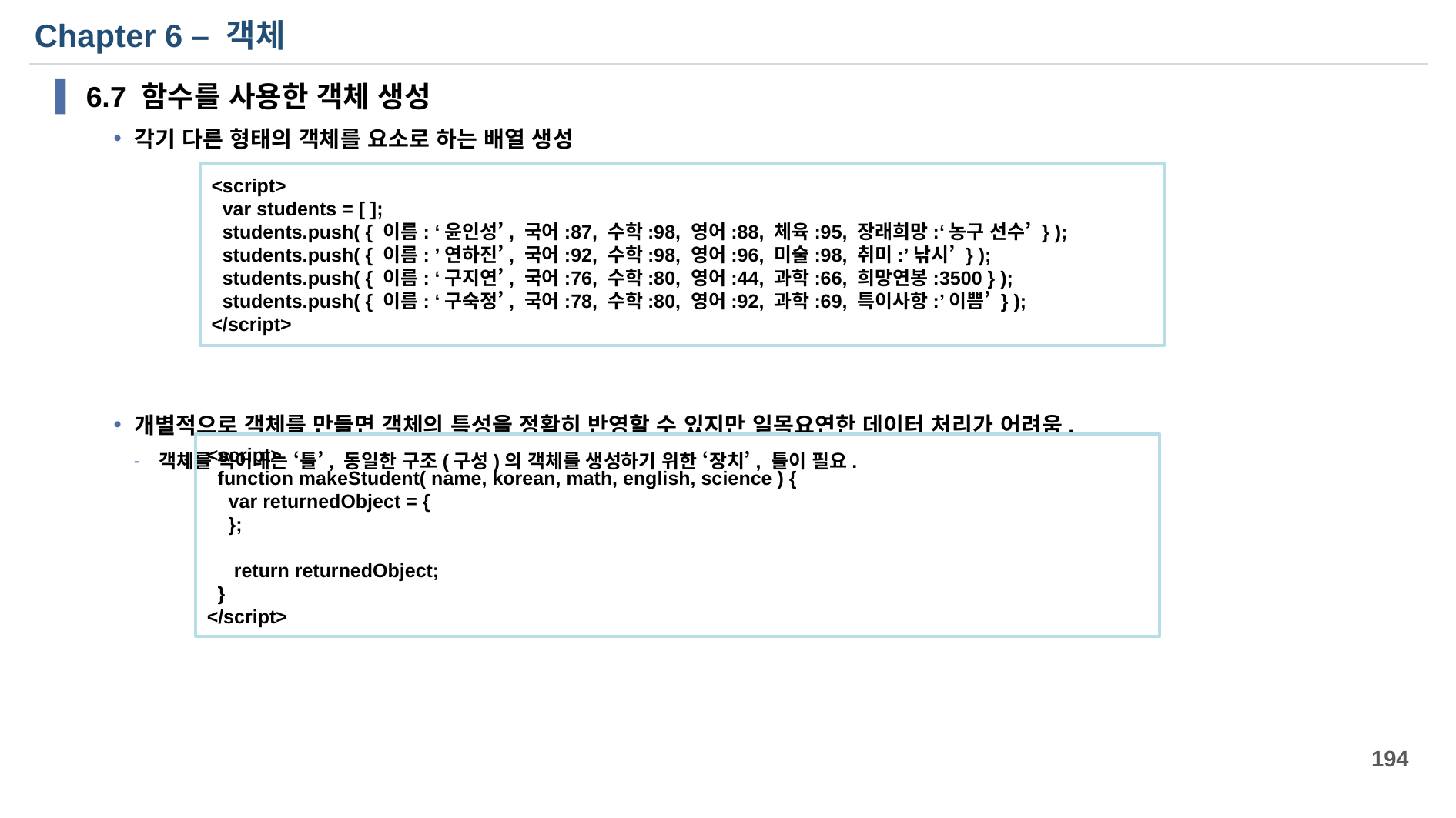

# Chapter 6 – 객체
6.7 함수를 사용한 객체 생성
각기 다른 형태의 객체를 요소로 하는 배열 생성

개별적으로 객체를 만들면 객체의 특성을 정확히 반영할 수 있지만 일목요연한 데이터 처리가 어려움.
객체를 찍어내는 ‘틀’, 동일한 구조(구성)의 객체를 생성하기 위한 ‘장치’, 틀이 필요.

<script>
  var students = [ ];
  students.push( { 이름: ‘윤인성’, 국어:87, 수학:98, 영어:88, 체육:95, 장래희망:‘농구 선수’ } );
  students.push( { 이름: ’연하진’, 국어:92, 수학:98, 영어:96, 미술:98, 취미:’낚시’ } );
  students.push( { 이름: ‘구지연’, 국어:76, 수학:80, 영어:44, 과학:66, 희망연봉:3500 } );
  students.push( { 이름: ‘구숙정’, 국어:78, 수학:80, 영어:92, 과학:69, 특이사항:’이쁨’ } );
</script>
<script>
  function makeStudent( name, korean, math, english, science ) {
    var returnedObject = {
    };

     return returnedObject;
  }
</script>
194